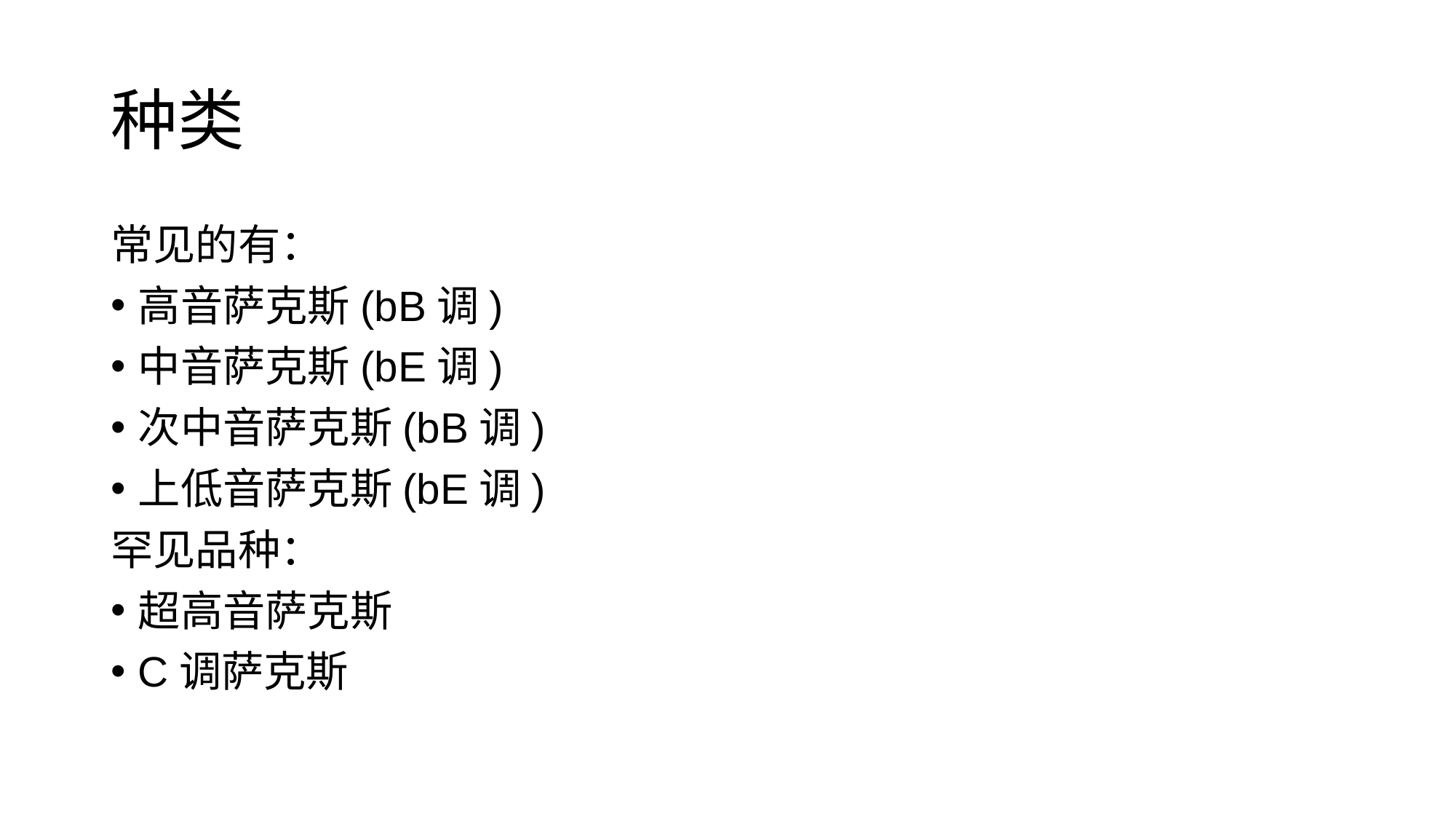

# 种类
常见的有：
高音萨克斯(bB调)
中音萨克斯(bE调)
次中音萨克斯(bB调)
上低音萨克斯(bE调)
罕见品种：
超高音萨克斯
C调萨克斯